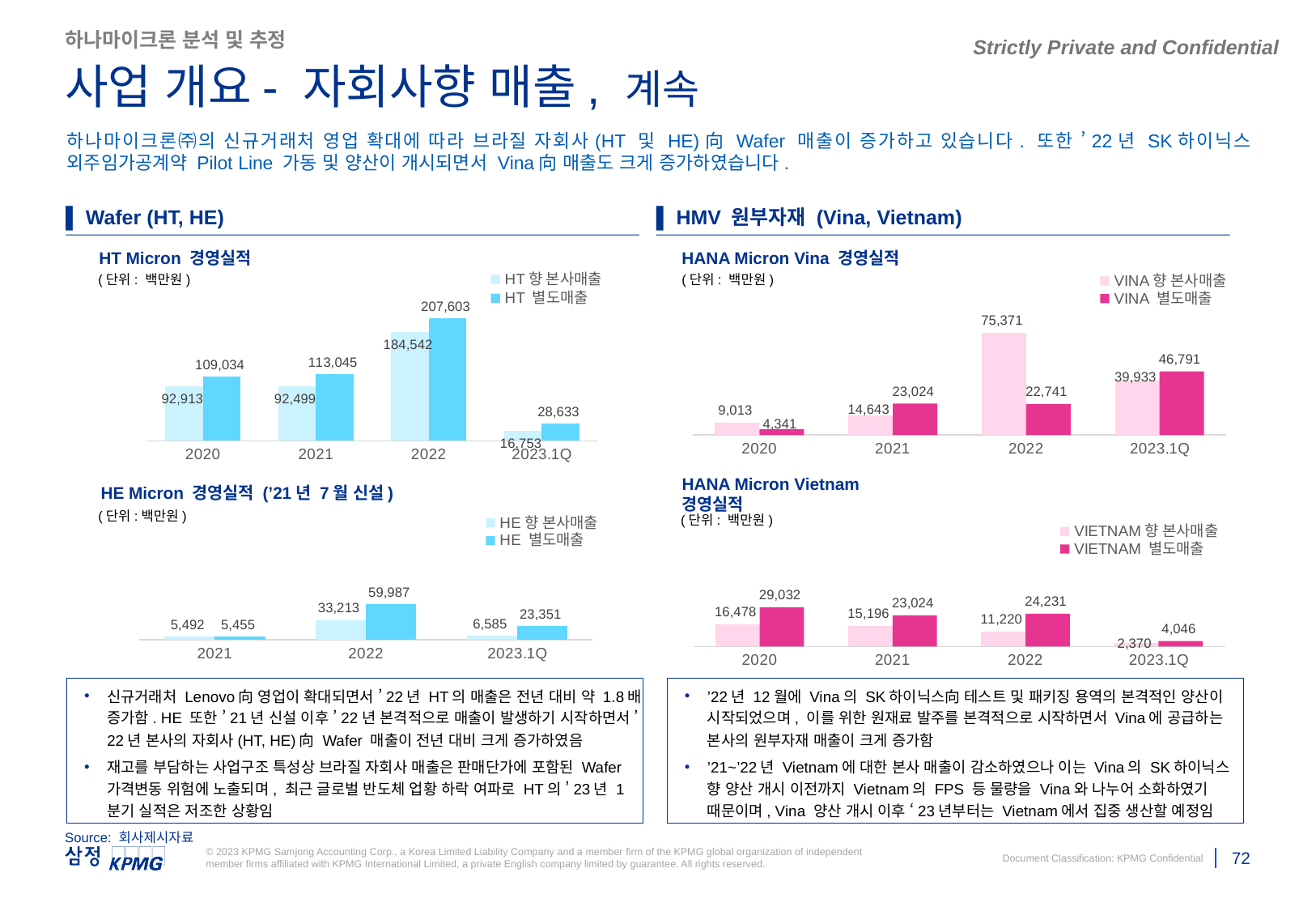

하나마이크론 분석 및 추정
사업 개요- 자회사향 매출, 계속
하나마이크론㈜의 신규거래처 영업 확대에 따라 브라질 자회사(HT 및 HE)向 Wafer 매출이 증가하고 있습니다. 또한 ’22년 SK하이닉스 외주임가공계약 Pilot Line 가동 및 양산이 개시되면서 Vina向 매출도 크게 증가하였습니다.
▌ Wafer (HT, HE)

▌ HMV 원부자재 (Vina, Vietnam)

JSJ - 재고를 부담하는 사업구조 특성상 판매단가에 포함된 Wafer 가격변동 위험에 노출되며, 최근 글로벌 반도체 업황 하락 여파로 HT의 ’23년 1분기 실적은 저조한 상황임
HT Micron 경영실적
HANA Micron Vina 경영실적
(단위: 백만원)
(단위: 백만원)

### Chart

| Category | VINA향 본사매출 | VINA 별도매출 |
|---|---|---|
| 2020 | 9012.533 | 4340.592 |
| 2021 | 14643.433 | 23024.052 |
| 2022 | 75371.008 | 22740.958 |
| 2023.1Q | 39932.532 | 46791.485 |

### Chart

| Category | HT향 본사매출 | HT 별도매출 |
|---|---|---|
| 2020 | 92913.029 | 109034.328 |
| 2021 | 92498.804 | 113045.012 |
| 2022 | 184541.911 | 207602.907 |
| 2023.1Q | 16753.038 | 28633.354 |
HE Micron 경영실적 (’21년 7월 신설)

### Chart

| Category | HE향 본사매출 | HE 별도매출 |
|---|---|---|
| 2021 | 5492.34 | 5454.645 |
| 2022 | 33213.277 | 59987.45 |
| 2023.1Q | 6584.756 | 23351.047 |

### Chart

| Category | VIETNAM향 본사매출 | VIETNAM 별도매출 |
|---|---|---|
| 2020 | 16477.668 | 29032.413 |
| 2021 | 15195.956 | 23024.052 |
| 2022 | 11219.517 | 24230.987 |
| 2023.1Q | 2370.056 | 4045.78 |
HANA Micron Vietnam 경영실적
(단위:백만원)
(단위: 백만원)
신규거래처 Lenovo向 영업이 확대되면서 ’22년 HT의 매출은 전년 대비 약 1.8배 증가함. HE 또한 ’21년 신설 이후 ’22년 본격적으로 매출이 발생하기 시작하면서 ’22년 본사의 자회사(HT, HE)向 Wafer 매출이 전년 대비 크게 증가하였음
재고를 부담하는 사업구조 특성상 브라질 자회사 매출은 판매단가에 포함된 Wafer 가격변동 위험에 노출되며, 최근 글로벌 반도체 업황 하락 여파로 HT의 ’23년 1분기 실적은 저조한 상황임
’22년 12월에 Vina의 SK하이닉스向 테스트 및 패키징 용역의 본격적인 양산이 시작되었으며, 이를 위한 원재료 발주를 본격적으로 시작하면서 Vina에 공급하는 본사의 원부자재 매출이 크게 증가함
’21~’22년 Vietnam에 대한 본사 매출이 감소하였으나 이는 Vina의 SK하이닉스 향 양산 개시 이전까지 Vietnam의 FPS 등 물량을 Vina와 나누어 소화하였기 때문이며, Vina 양산 개시 이후 ‘23년부터는 Vietnam에서 집중 생산할 예정임

Source: 회사제시자료